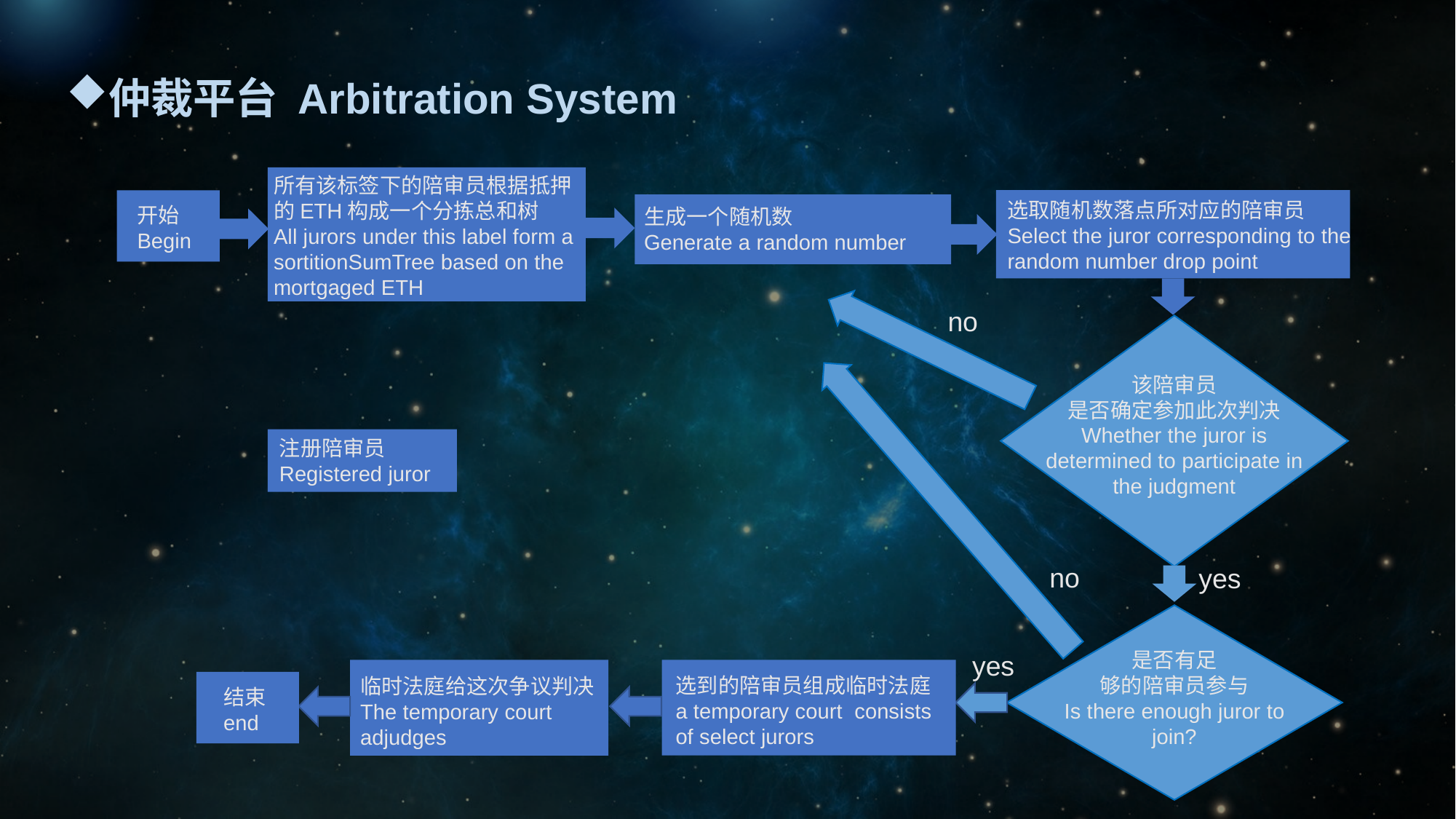

仲裁平台 Arbitration System
所有该标签下的陪审员根据抵押的ETH构成一个分拣总和树
All jurors under this label form a sortitionSumTree based on the mortgaged ETH

选取随机数落点所对应的陪审员
Select the juror corresponding to the random number drop point

开始
Begin
生成一个随机数
Generate a random number

no

该陪审员
是否确定参加此次判决
Whether the juror is determined to participate in the judgment

注册陪审员
Registered juror

no
yes

是否有足
够的陪审员参与
Is there enough juror to join?
yes

选到的陪审员组成临时法庭
a temporary court  consists
of select jurors
临时法庭给这次争议判决
The temporary court  adjudges

结束
end